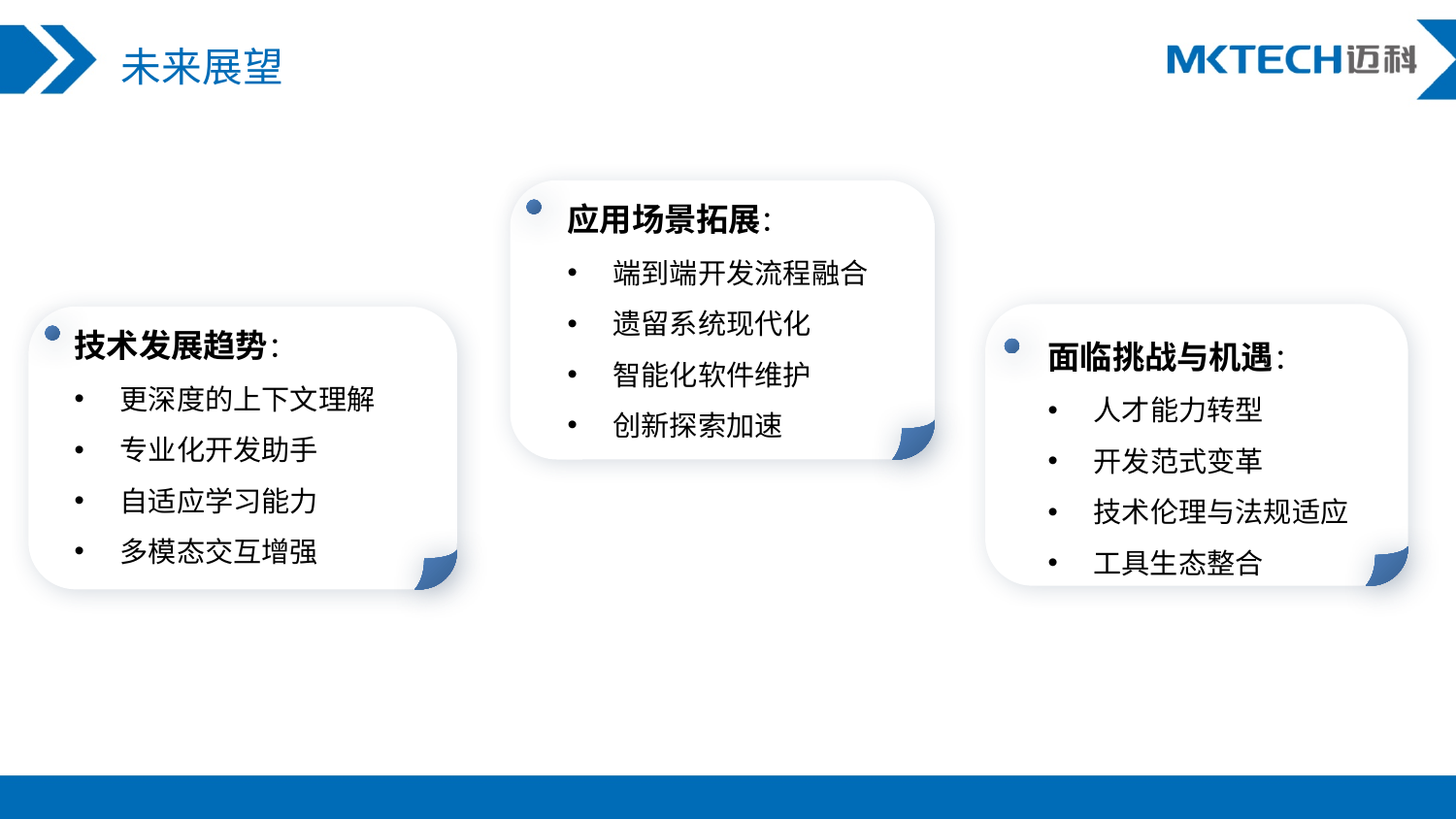

未来展望
应用场景拓展：
端到端开发流程融合
遗留系统现代化
智能化软件维护
创新探索加速

技术发展趋势：
更深度的上下文理解
专业化开发助手
自适应学习能力
多模态交互增强

面临挑战与机遇：
人才能力转型
开发范式变革
技术伦理与法规适应
工具生态整合